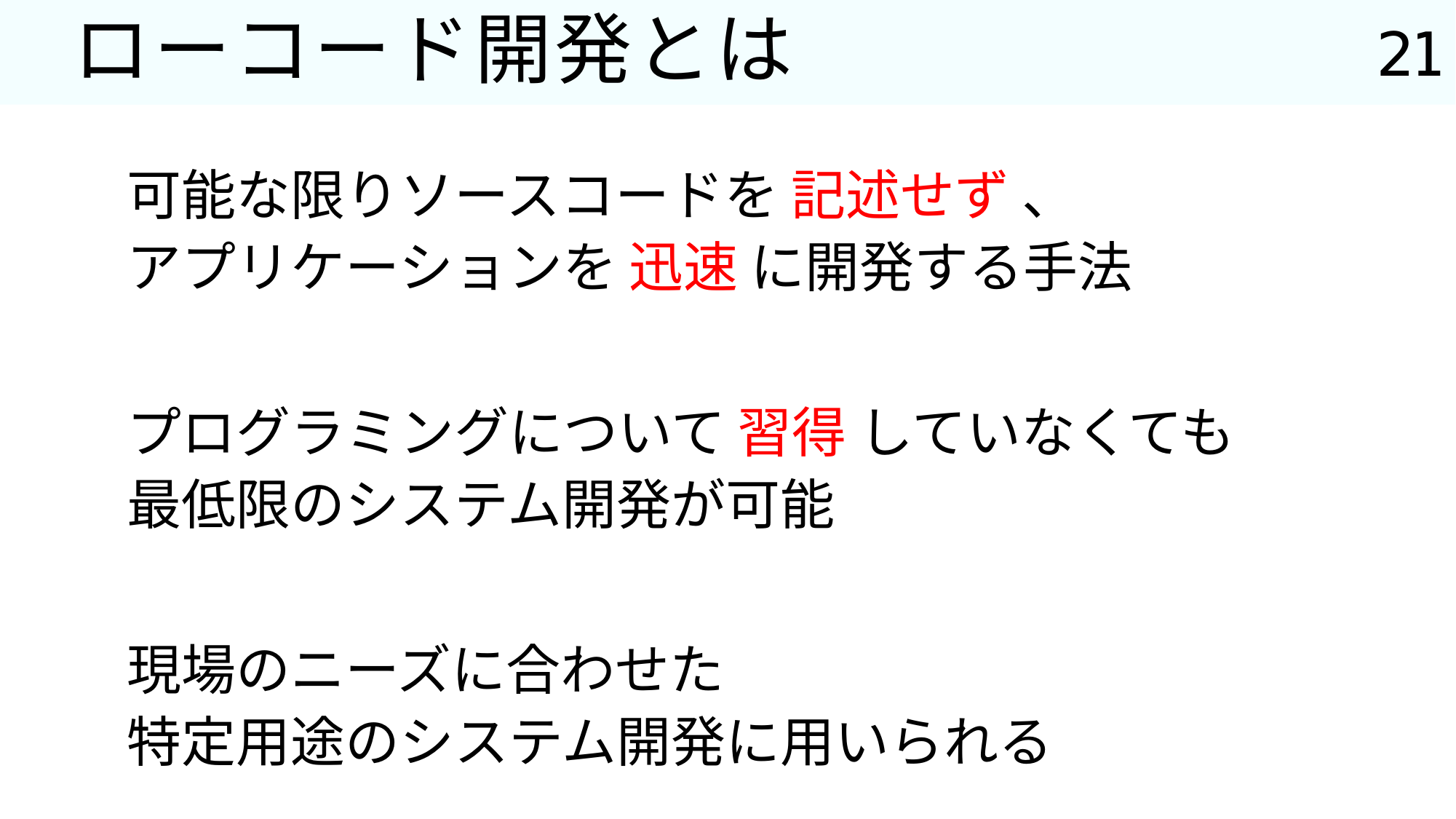

21
# ローコード開発とは
可能な限りソースコードを 記述せず 、
アプリケーションを 迅速 に開発する手法

プログラミングについて 習得 していなくても
最低限のシステム開発が可能

現場のニーズに合わせた
特定用途のシステム開発に用いられる